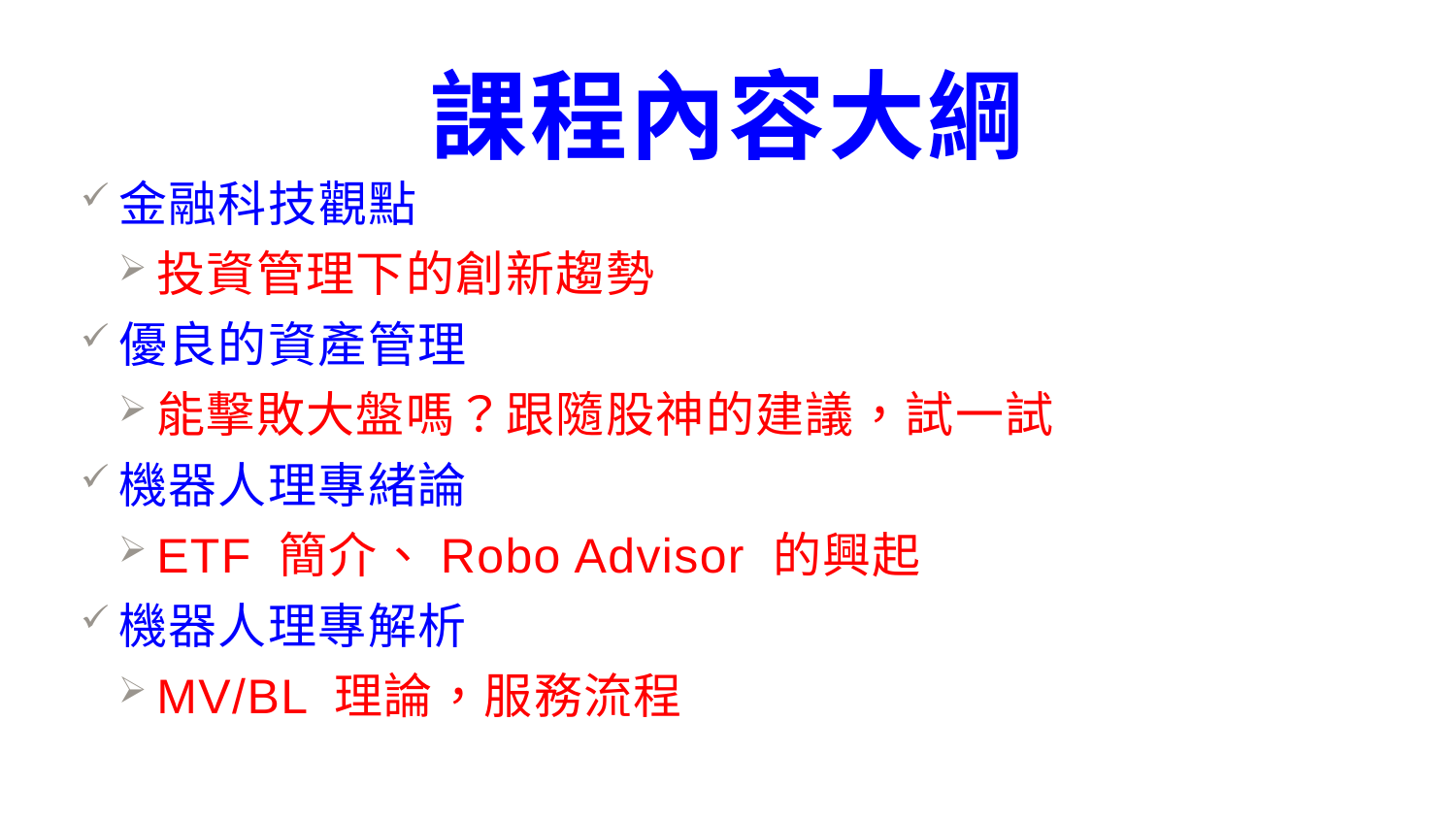

# 課程內容大綱
金融科技觀點
投資管理下的創新趨勢
優良的資產管理
能擊敗大盤嗎？跟隨股神的建議，試一試
機器人理專緒論
ETF 簡介、Robo Advisor 的興起
機器人理專解析
MV/BL 理論，服務流程